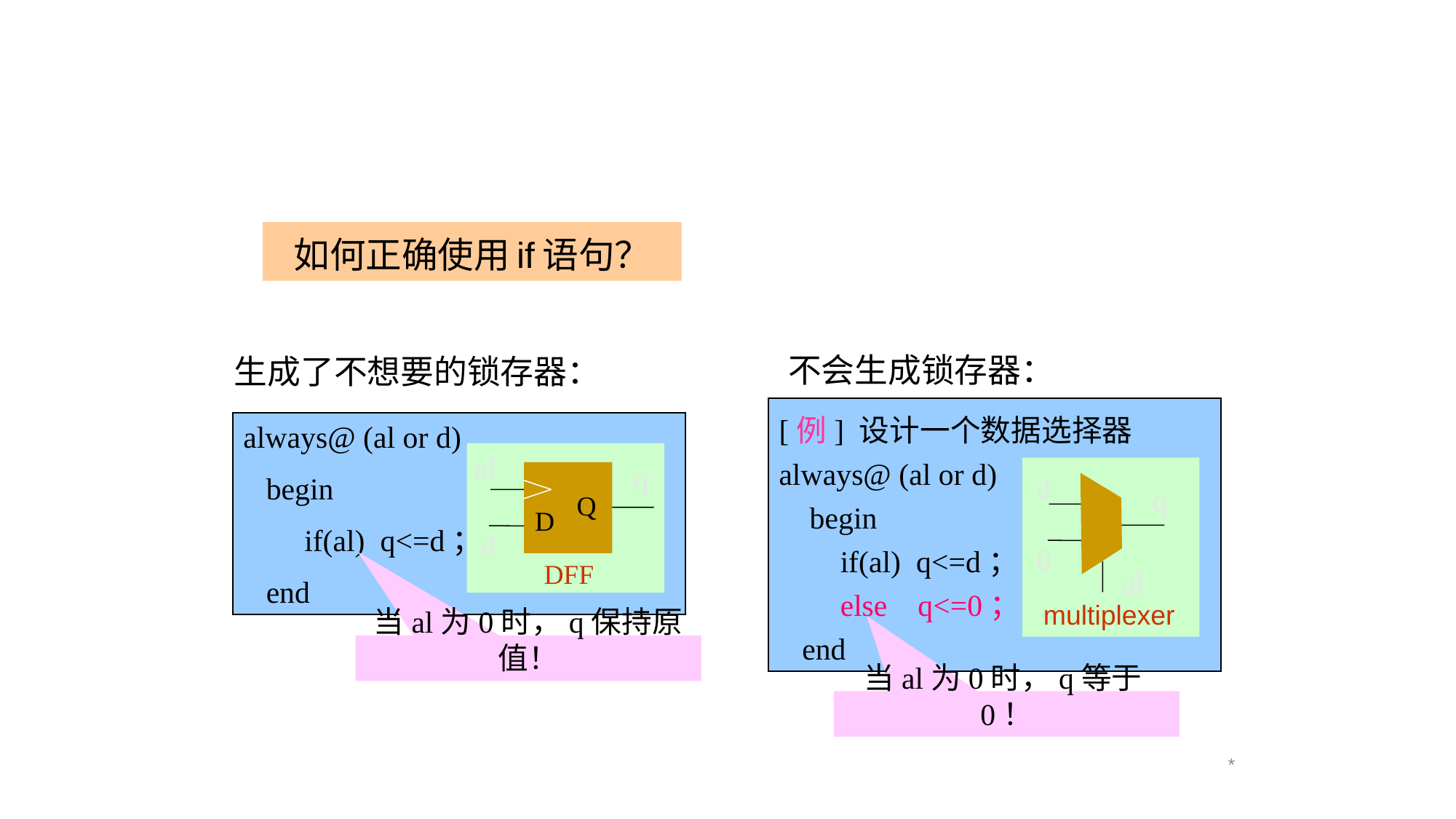

如何正确使用if语句？
不会生成锁存器：
生成了不想要的锁存器：
[例] 设计一个数据选择器
always@ (al or d)
    begin
        if(al)  q<=d；
        else    q<=0；
   end

d
q

0

al

multiplexer
always@ (al or d)
   begin
        if(al)  q<=d；
   end
al

q

Q

D

d

DFF
当al为0时，q保持原值！
当al为0时，q等于0！
*